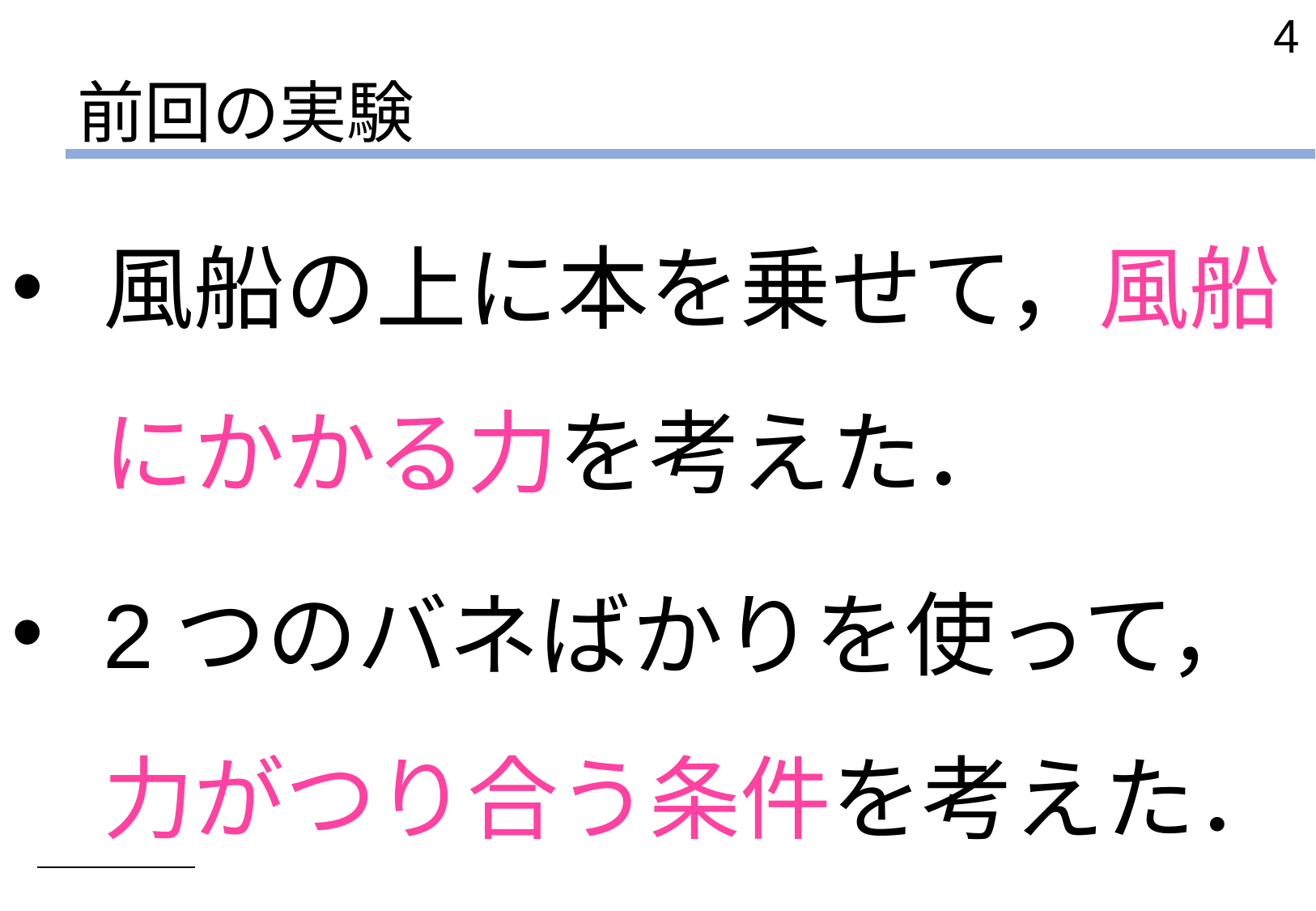

4
# 前回の実験
風船の上に本を乗せて，風船にかかる力を考えた．
2つのバネばかりを使って，力がつり合う条件を考えた．